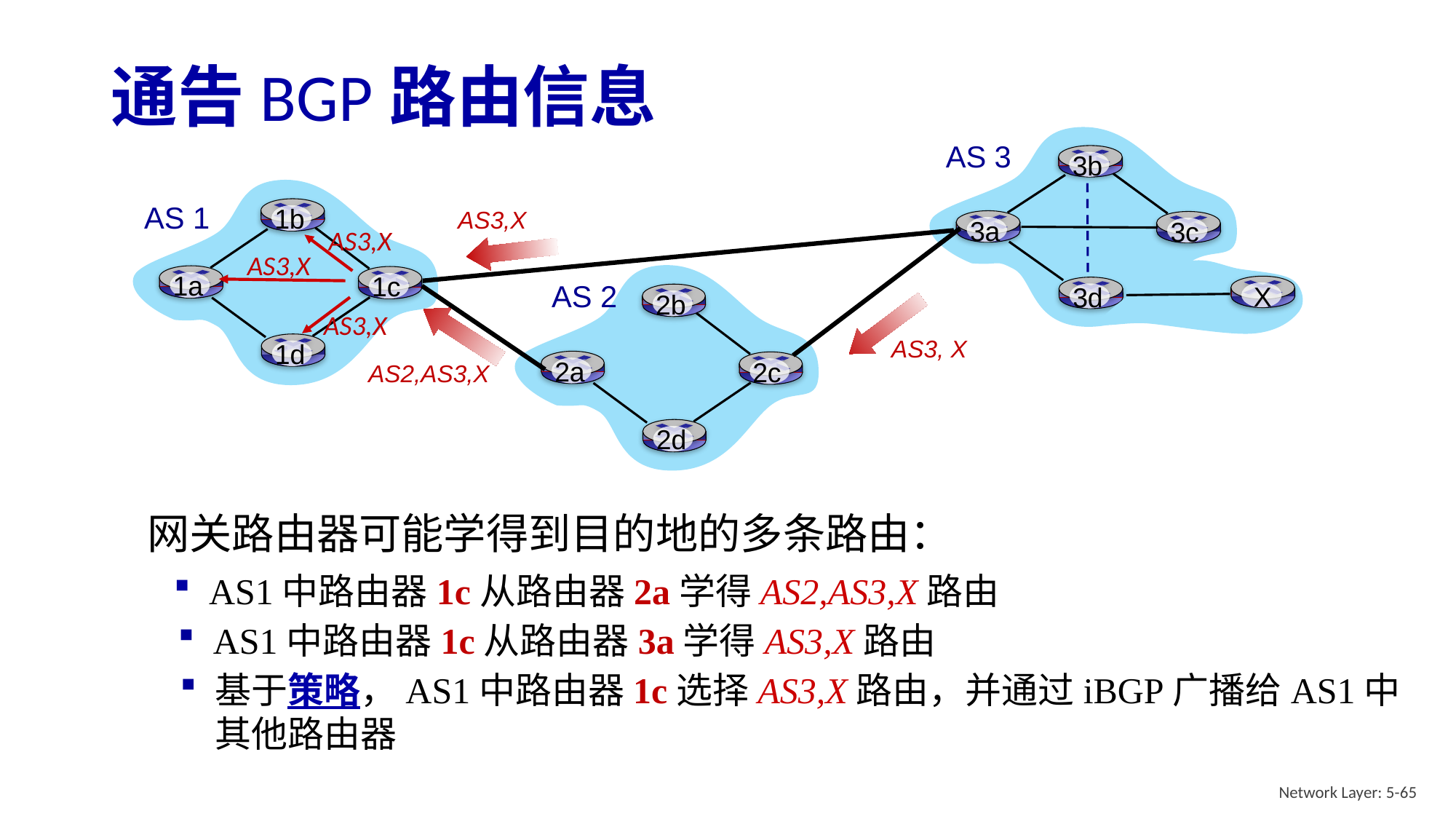

# 通告BGP路由信息

AS 3
3b

3a

3c

3d

1b

1a

1c

1d

AS 1

2b

2a

2c

2d

AS 2

  X

AS3,X

AS3,X
AS3,X
AS3,X

AS3, X

AS2,AS3,X
网关路由器可能学得到目的地的多条路由：
AS1中路由器1c从路由器2a学得AS2,AS3,X路由

AS1中路由器1c从路由器3a学得AS3,X路由
基于策略，AS1中路由器1c选择AS3,X路由，并通过iBGP广播给AS1中其他路由器

Network Layer: 5-65